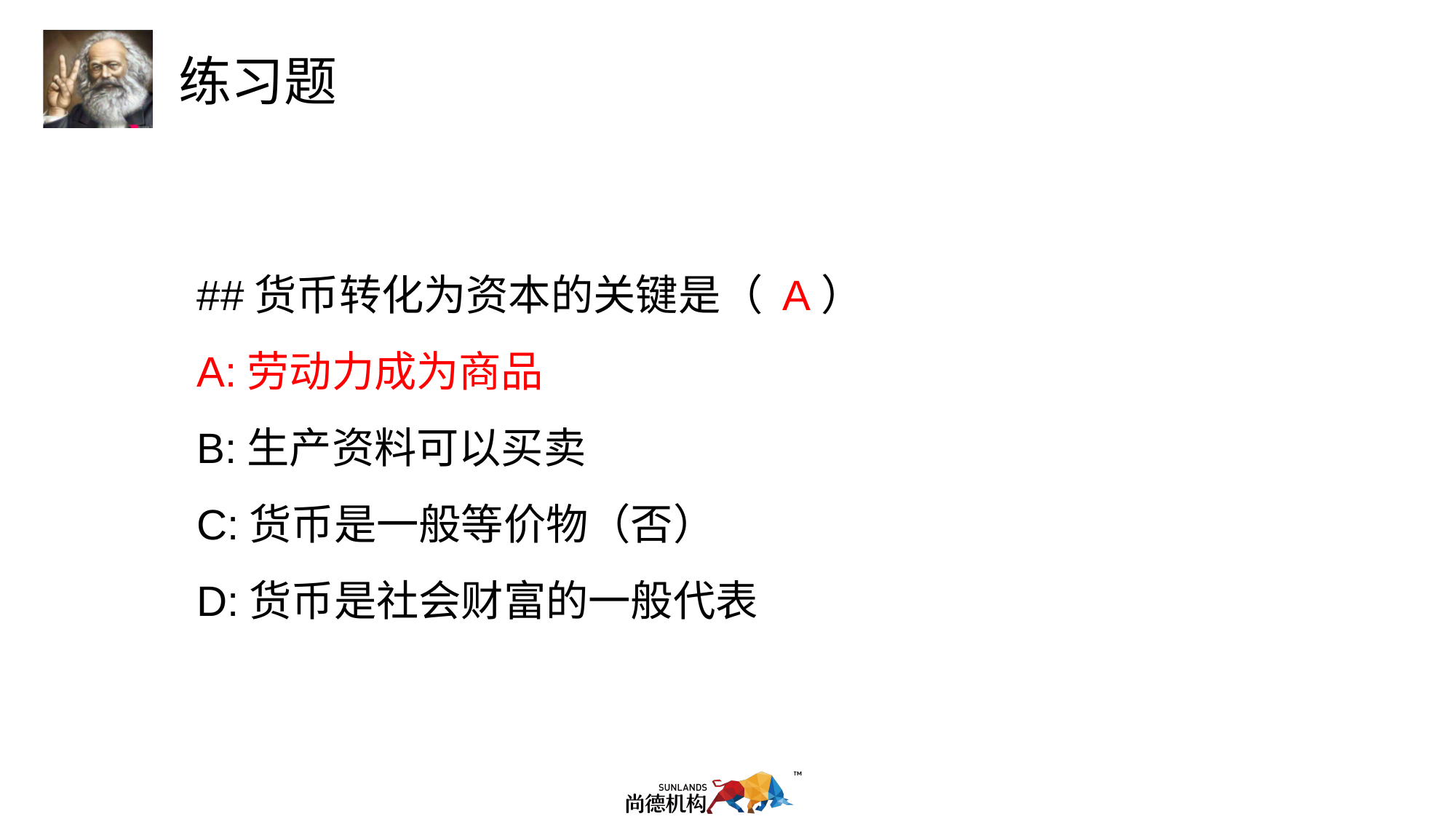

##货币转化为资本的关键是（ A）
A:​劳动力成为商品
B:​生产资料可以买卖
C:货币是一般等价物（否）
D:货币是社会财富的一般代表